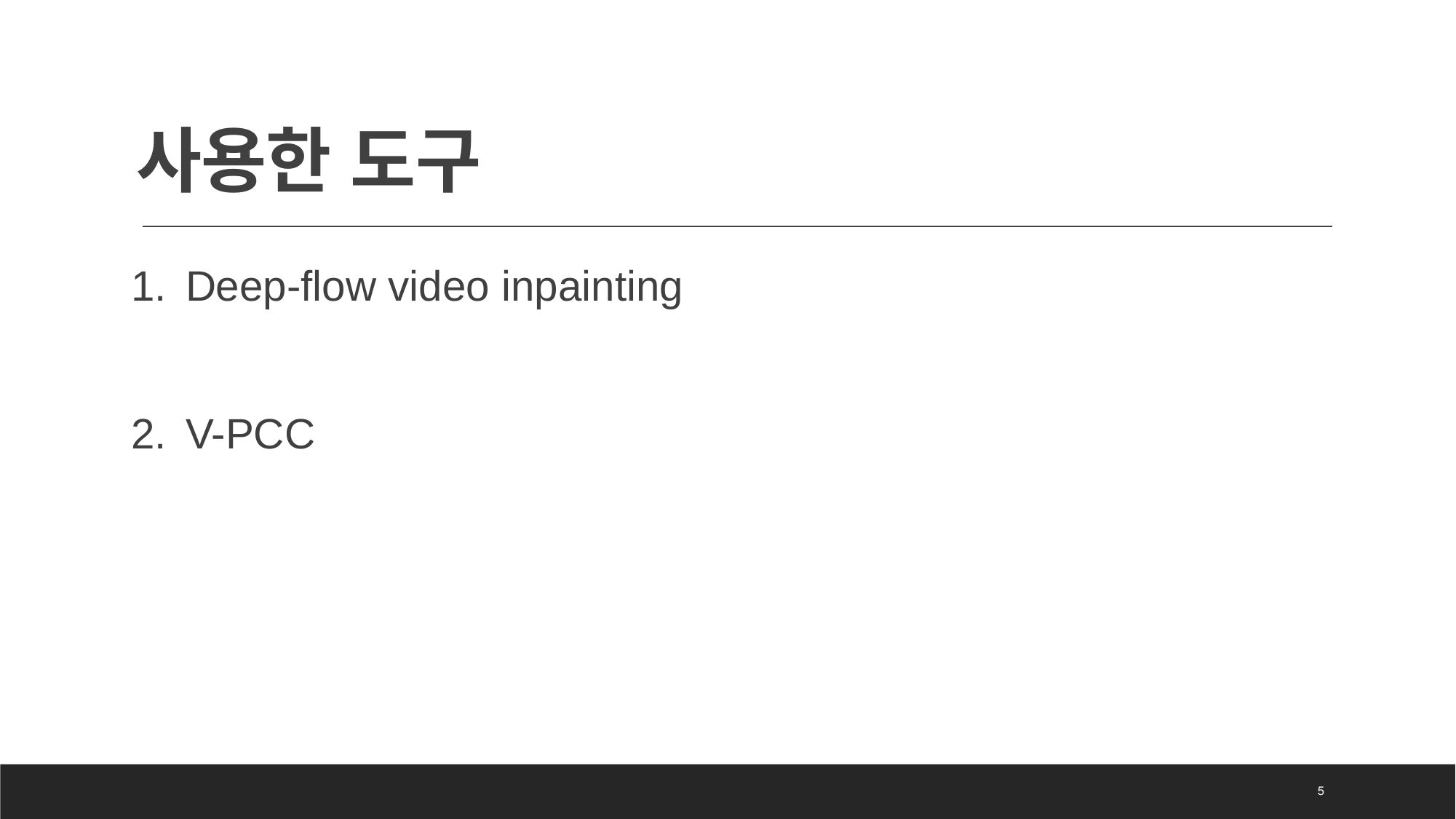

# 사용한 도구
Deep-flow video inpainting

V-PCC

5